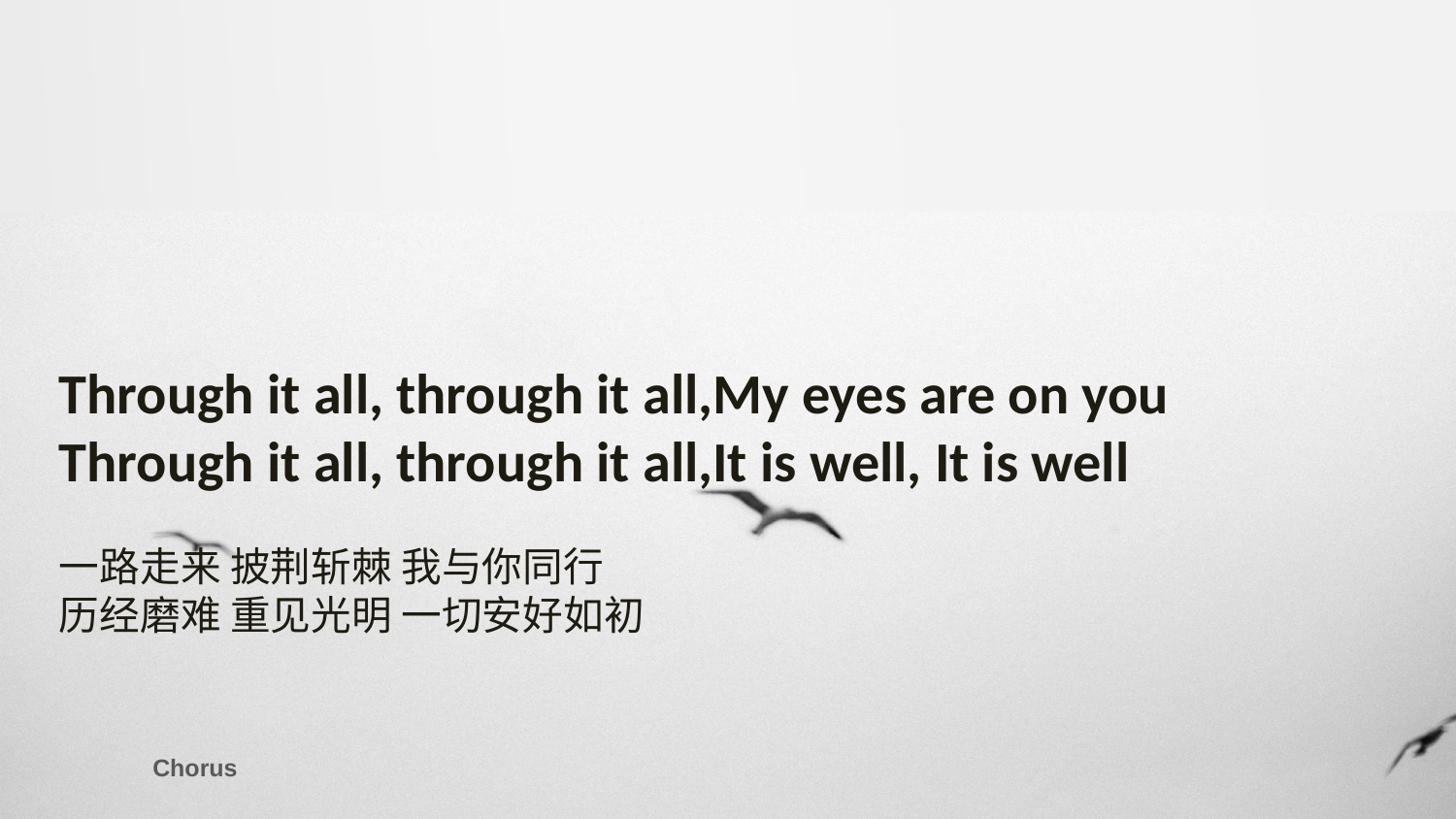

Through it all, through it all,My eyes are on you
Through it all, through it all,It is well, It is well

一路走来 披荆斩棘 我与你同行
历经磨难 重见光明 一切安好如初
Chorus